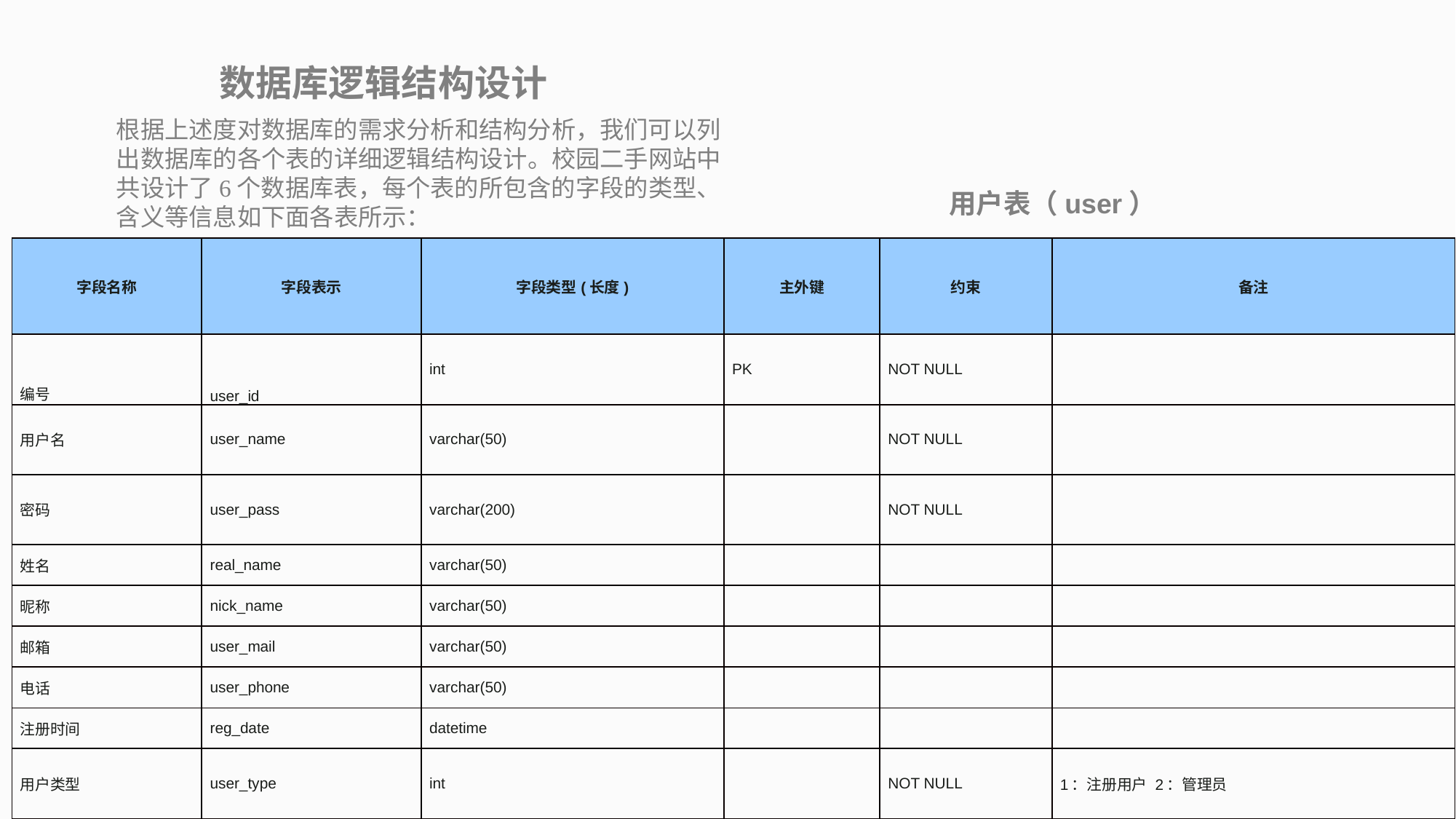

数据库逻辑结构设计
根据上述度对数据库的需求分析和结构分析，我们可以列出数据库的各个表的详细逻辑结构设计。校园二手网站中共设计了6个数据库表，每个表的所包含的字段的类型、含义等信息如下面各表所示：
用户表（user）
| 字段名称 | 字段表示 | 字段类型(长度) | 主外键 | 约束 | 备注 |
| --- | --- | --- | --- | --- | --- |
| 编号 | user\_id | int | PK | NOT NULL |  |
| 用户名 | user\_name | varchar(50) |  | NOT NULL |  |
| 密码 | user\_pass | varchar(200) |  | NOT NULL |  |
| 姓名 | real\_name | varchar(50) |  |  |  |
| 昵称 | nick\_name | varchar(50) |  |  |  |
| 邮箱 | user\_mail | varchar(50) |  |  |  |
| 电话 | user\_phone | varchar(50) |  |  |  |
| 注册时间 | reg\_date | datetime |  |  |  |
| 用户类型 | user\_type | int |  | NOT NULL | 1：注册用户 2：管理员 |